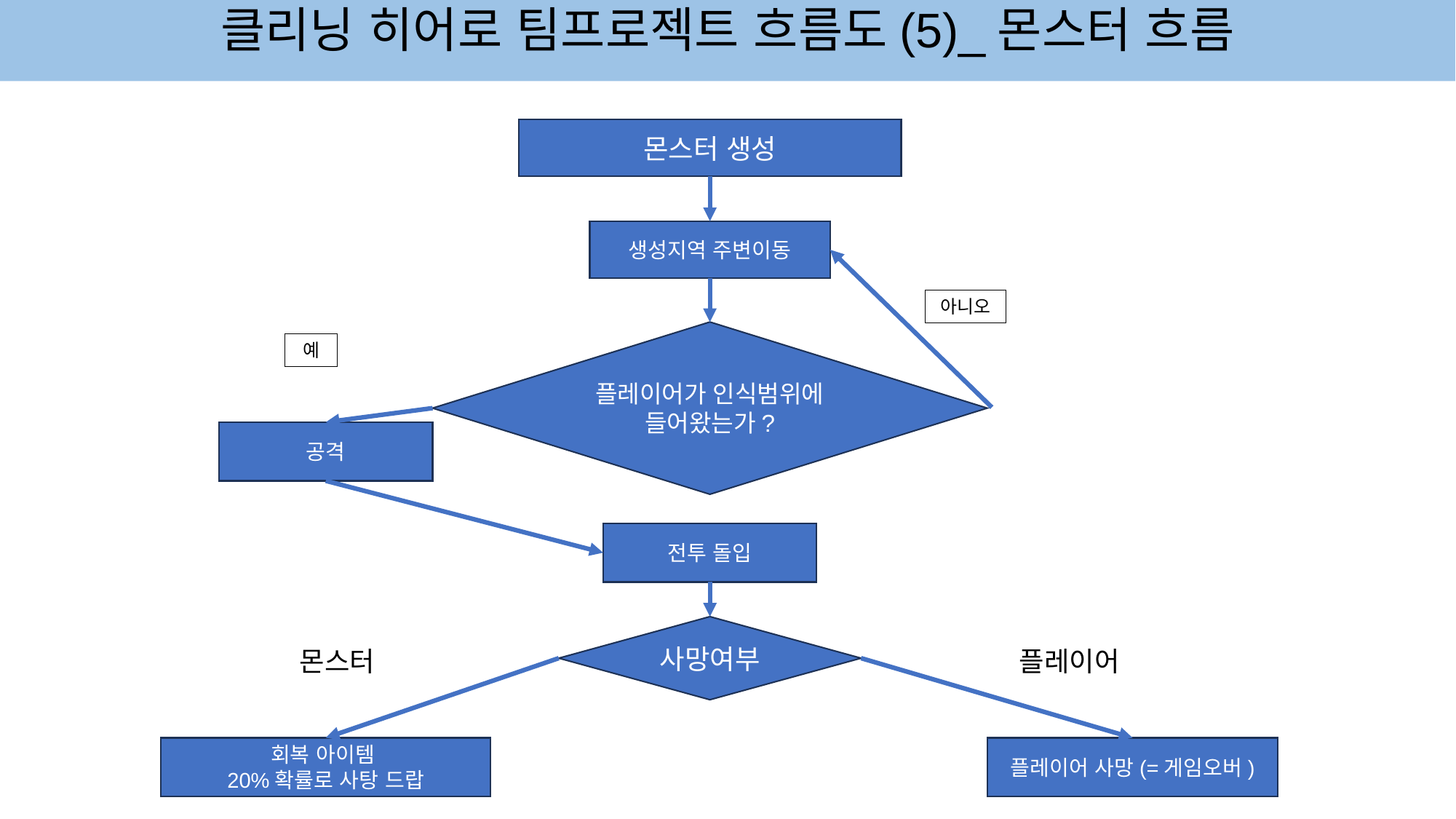

클리닝 히어로 팀프로젝트 흐름도(5)_몬스터 흐름
몬스터 생성
생성지역 주변이동
아니오
플레이어가 인식범위에 들어왔는가?
예
공격
전투 돌입
사망여부
몬스터
플레이어
회복 아이템
20%확률로 사탕 드랍
플레이어 사망(=게임오버)